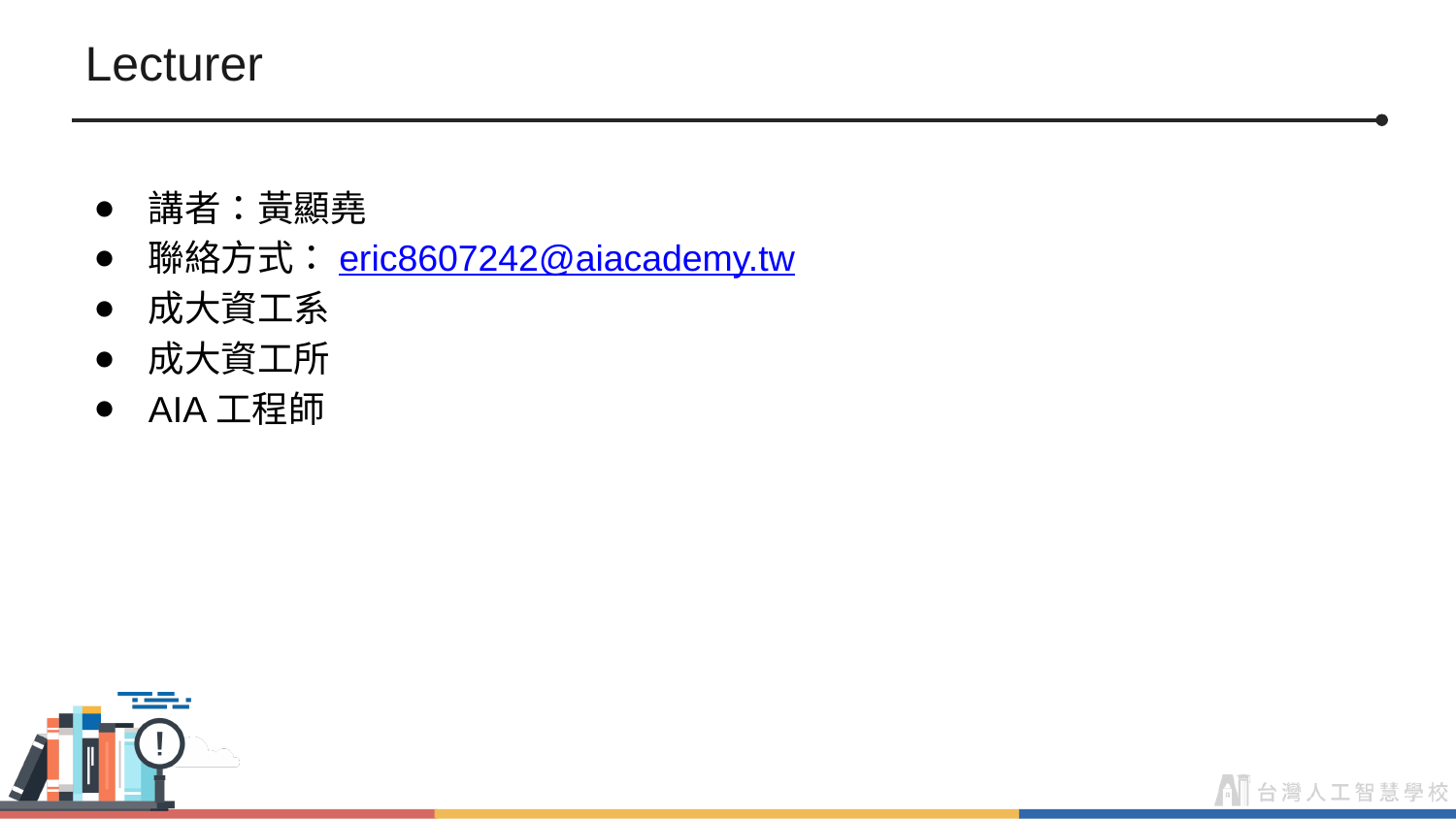

# Lecturer
講者：黃顯堯
聯絡方式：eric8607242@aiacademy.tw
成大資工系
成大資工所
AIA工程師